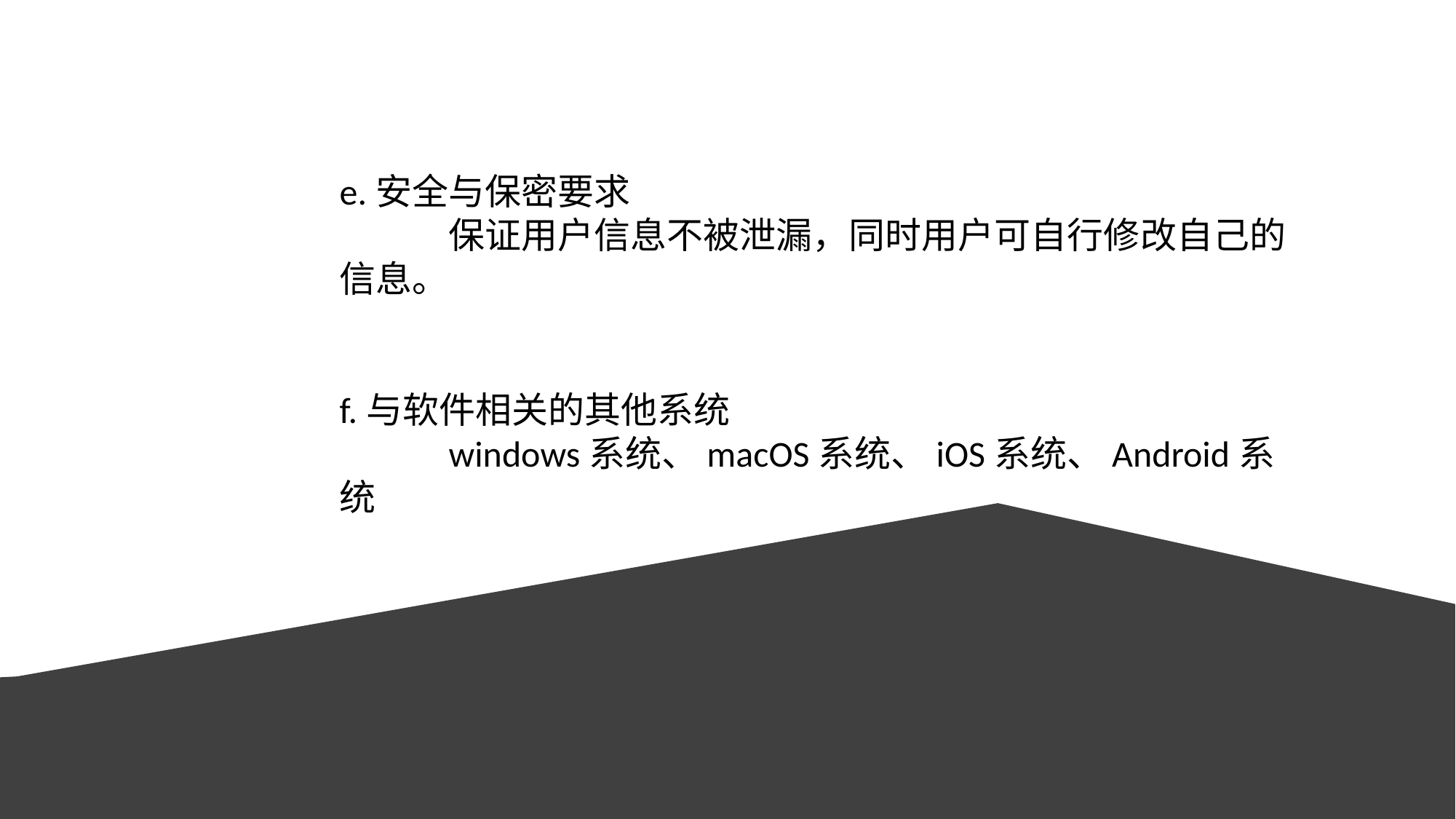

e.安全与保密要求
	保证用户信息不被泄漏，同时用户可自行修改自己的信息。

f.与软件相关的其他系统
	windows系统、macOS系统、iOS系统、Android系统